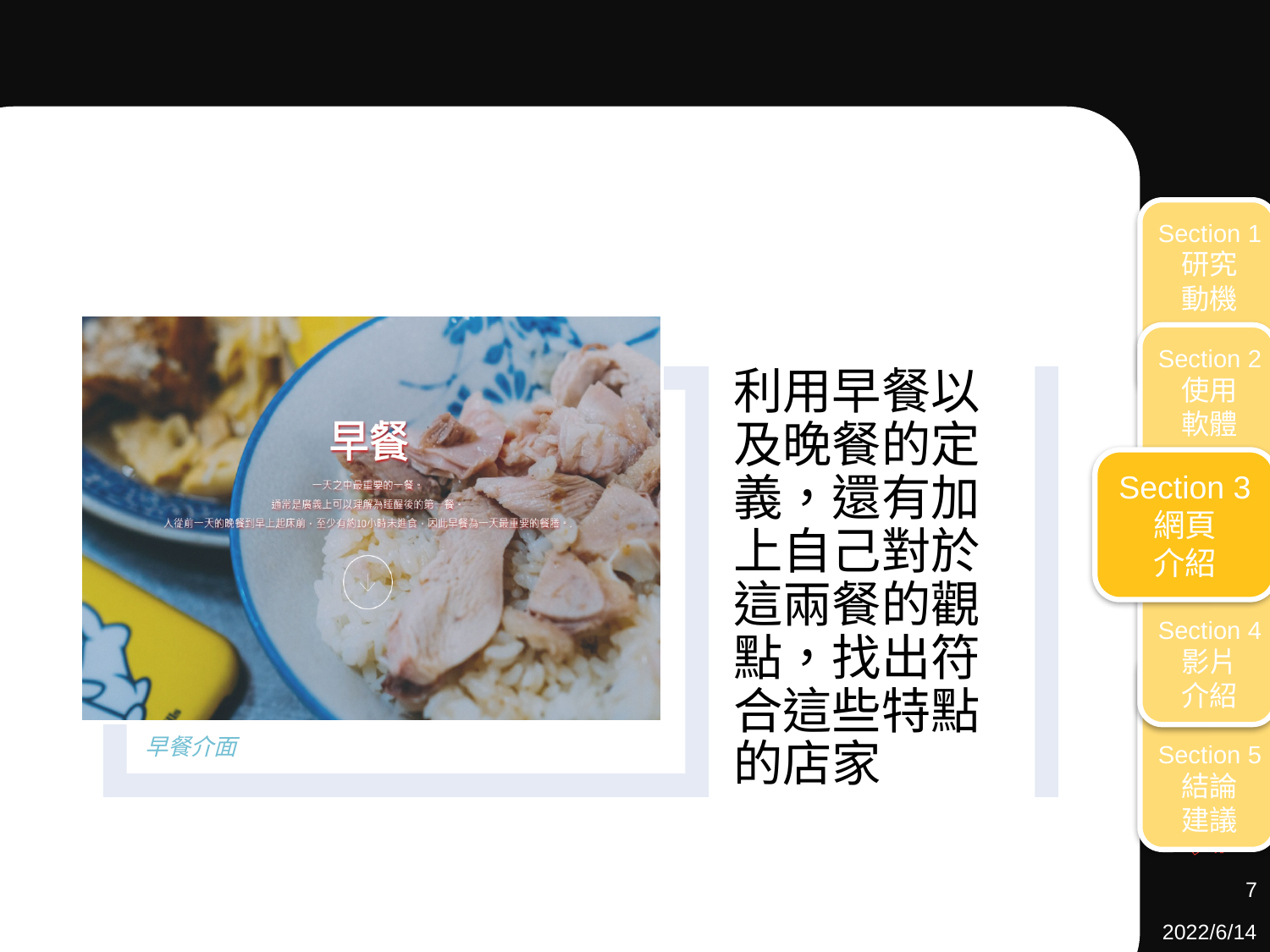

早餐介面
利用早餐以及晚餐的定義，還有加上自己對於這兩餐的觀點，找出符合這些特點的店家
7
2022/6/14